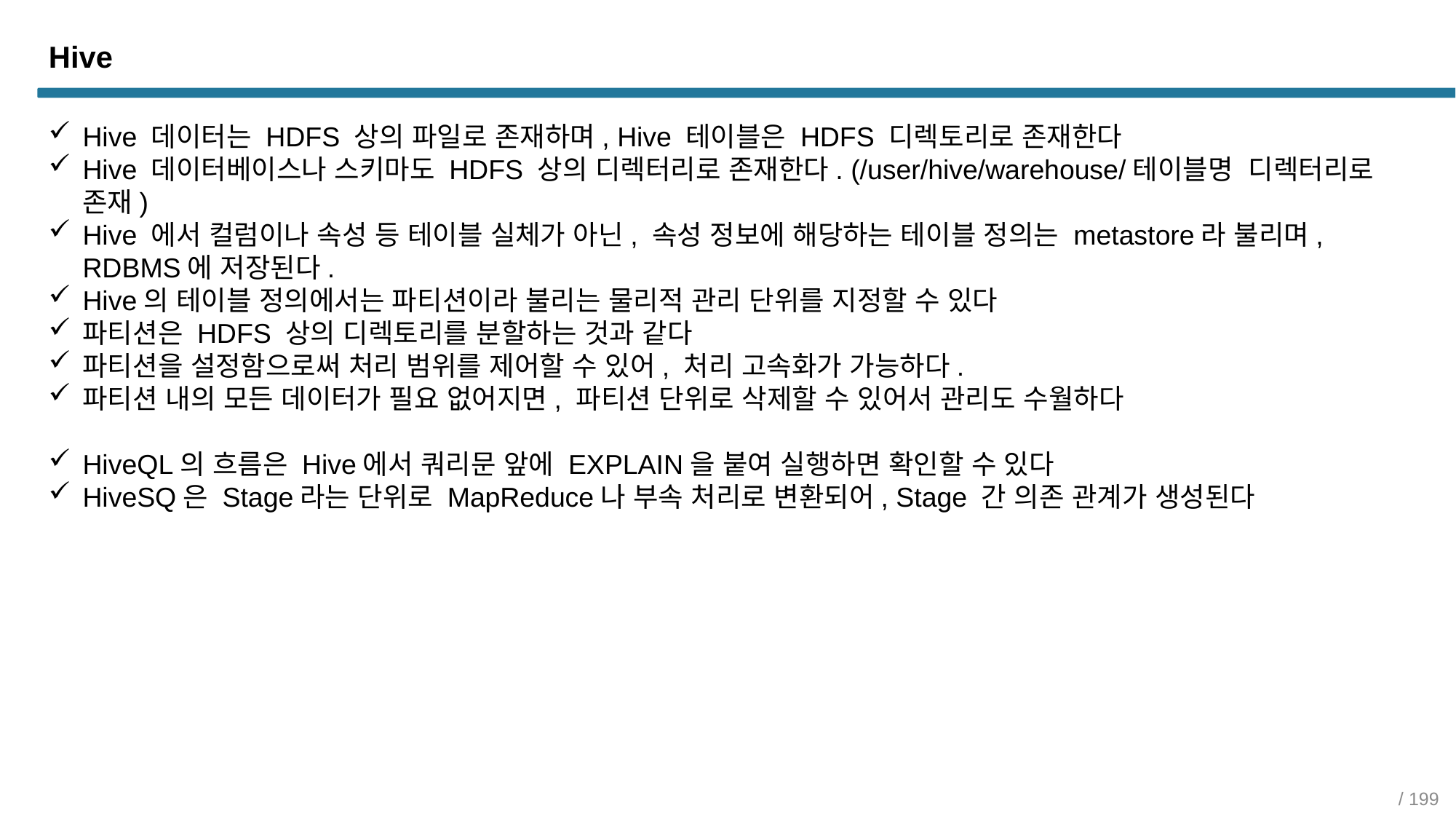

Hive
Hive 데이터는 HDFS 상의 파일로 존재하며, Hive 테이블은 HDFS 디렉토리로 존재한다
Hive 데이터베이스나 스키마도 HDFS 상의 디렉터리로 존재한다. (/user/hive/warehouse/테이블명  디렉터리로 존재)
Hive 에서 컬럼이나 속성 등 테이블 실체가 아닌, 속성 정보에 해당하는 테이블 정의는 metastore라 불리며, RDBMS에 저장된다.
Hive의 테이블 정의에서는 파티션이라 불리는 물리적 관리 단위를 지정할 수 있다
파티션은 HDFS 상의 디렉토리를 분할하는 것과 같다
파티션을 설정함으로써 처리 범위를 제어할 수 있어, 처리 고속화가 가능하다.
파티션 내의 모든 데이터가 필요 없어지면, 파티션 단위로 삭제할 수 있어서 관리도 수월하다

HiveQL의 흐름은 Hive에서 쿼리문 앞에 EXPLAIN을 붙여 실행하면 확인할 수 있다
HiveSQ은 Stage라는 단위로 MapReduce나 부속 처리로 변환되어, Stage 간 의존 관계가 생성된다

/ 199